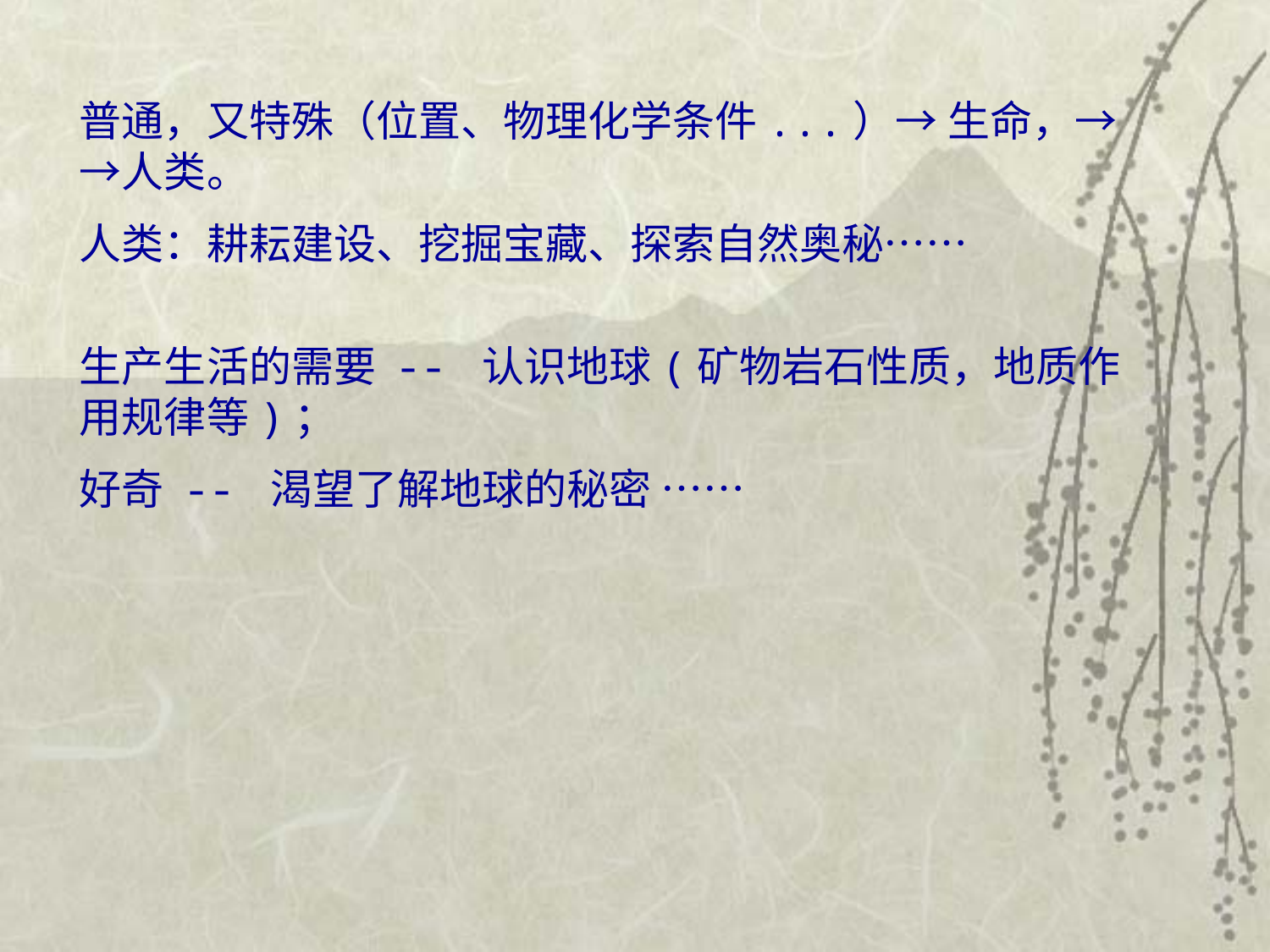

普通，又特殊（位置、物理化学条件...）→ 生命，→→人类。
人类：耕耘建设、挖掘宝藏、探索自然奥秘……

生产生活的需要 -- 认识地球(矿物岩石性质，地质作用规律等)；
好奇 -- 渴望了解地球的秘密 ……